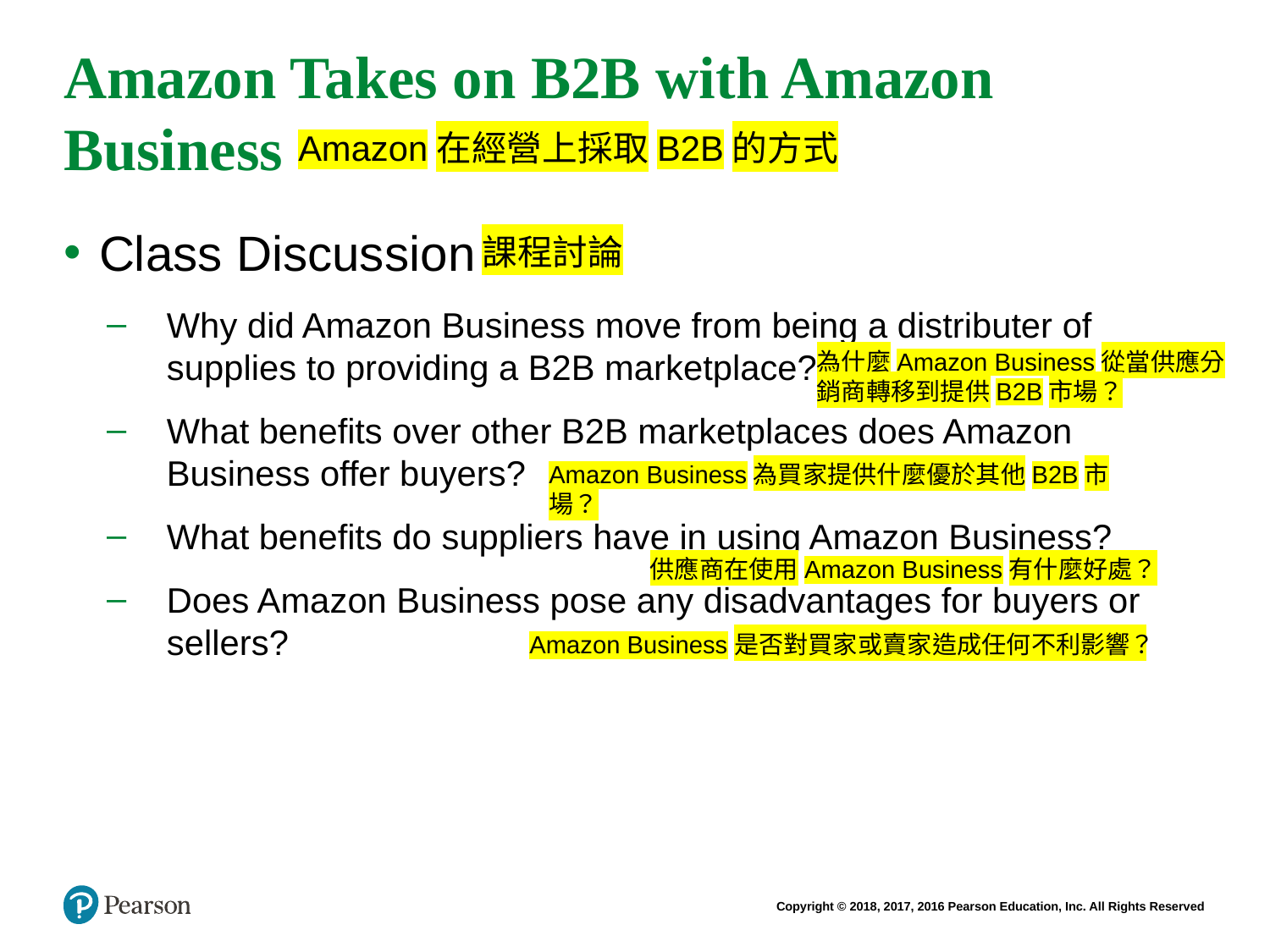

# Amazon Takes on B2B with Amazon Business
Amazon在經營上採取B2B的方式
Class Discussion
Why did Amazon Business move from being a distributer of supplies to providing a B2B marketplace?
What benefits over other B2B marketplaces does Amazon Business offer buyers?
What benefits do suppliers have in using Amazon Business?
Does Amazon Business pose any disadvantages for buyers or sellers?
課程討論
為什麼Amazon Business從當供應分銷商轉移到提供B2B市場？
Amazon Business為買家提供什麼優於其他B2B市場？
供應商在使用Amazon Business有什麼好處？
Amazon Business是否對買家或賣家造成任何不利影響？